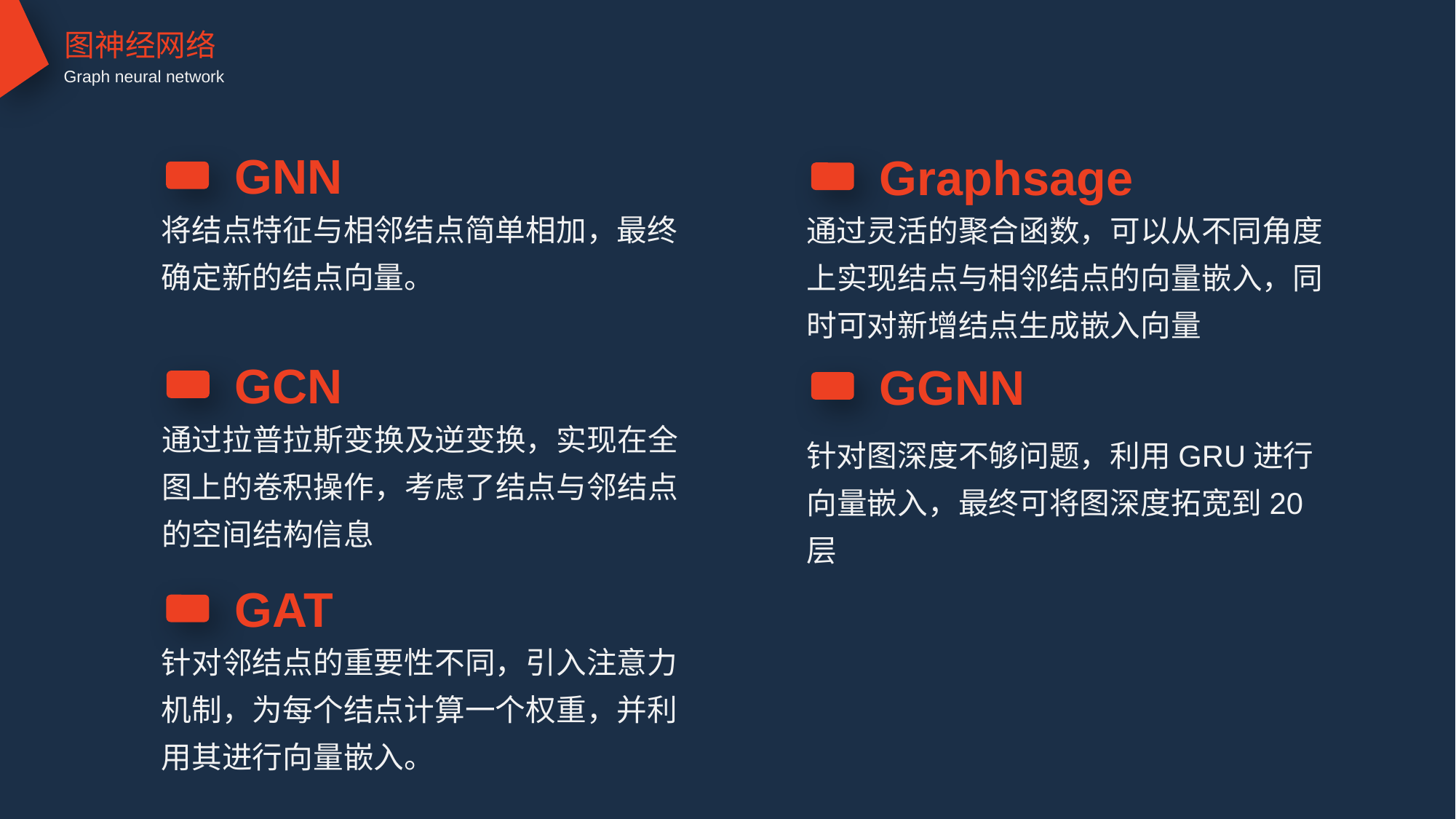

图神经网络
Graph neural network
GNN
Graphsage

将结点特征与相邻结点简单相加，最终确定新的结点向量。
通过灵活的聚合函数，可以从不同角度上实现结点与相邻结点的向量嵌入，同时可对新增结点生成嵌入向量
GCN
GGNN

通过拉普拉斯变换及逆变换，实现在全图上的卷积操作，考虑了结点与邻结点的空间结构信息
针对图深度不够问题，利用GRU进行向量嵌入，最终可将图深度拓宽到20层
GAT

针对邻结点的重要性不同，引入注意力机制，为每个结点计算一个权重，并利用其进行向量嵌入。